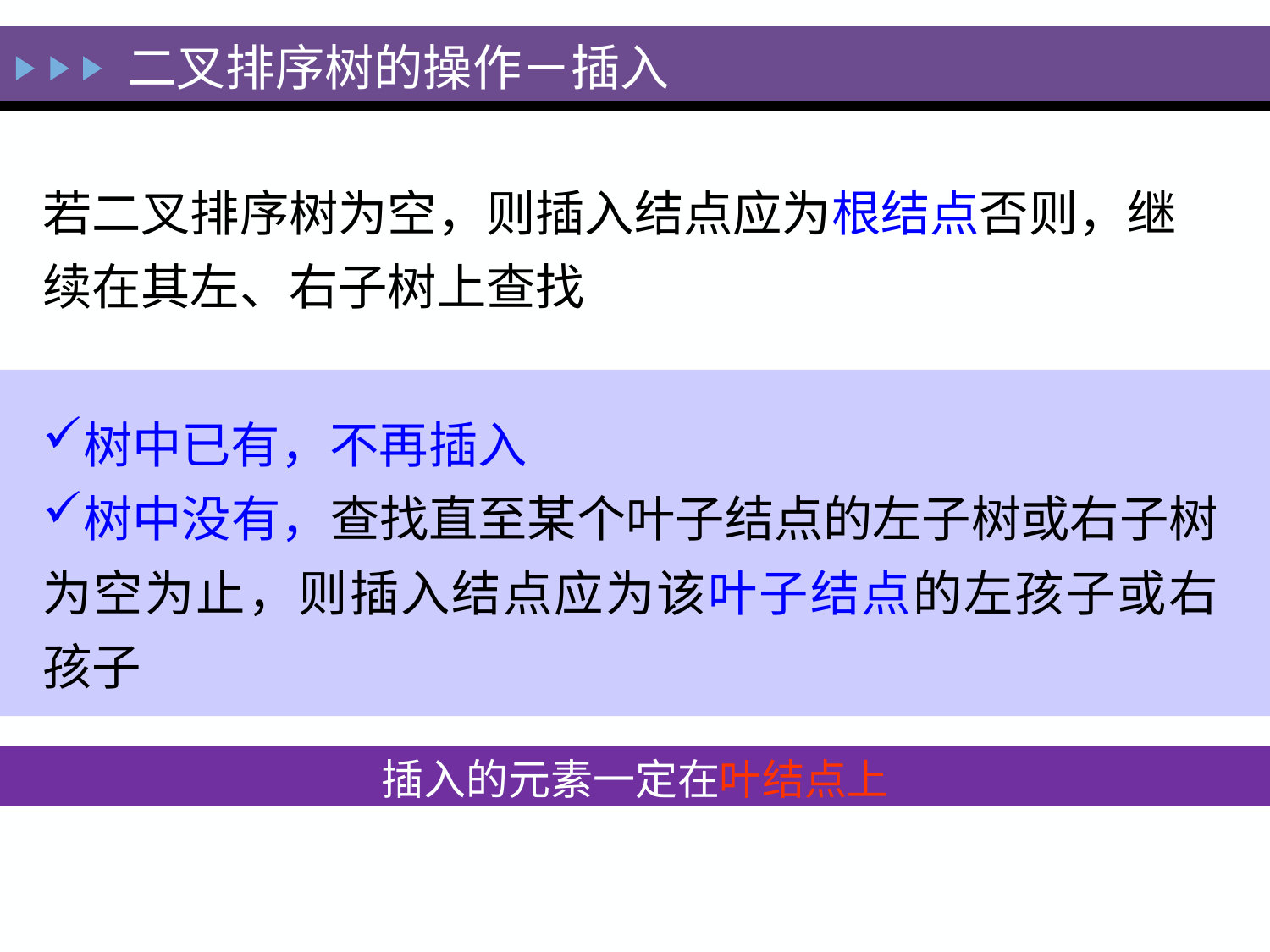

二叉排序树的操作－插入
若二叉排序树为空，则插入结点应为根结点否则，继续在其左、右子树上查找

树中已有，不再插入
树中没有，查找直至某个叶子结点的左子树或右子树为空为止，则插入结点应为该叶子结点的左孩子或右孩子

插入的元素一定在叶结点上